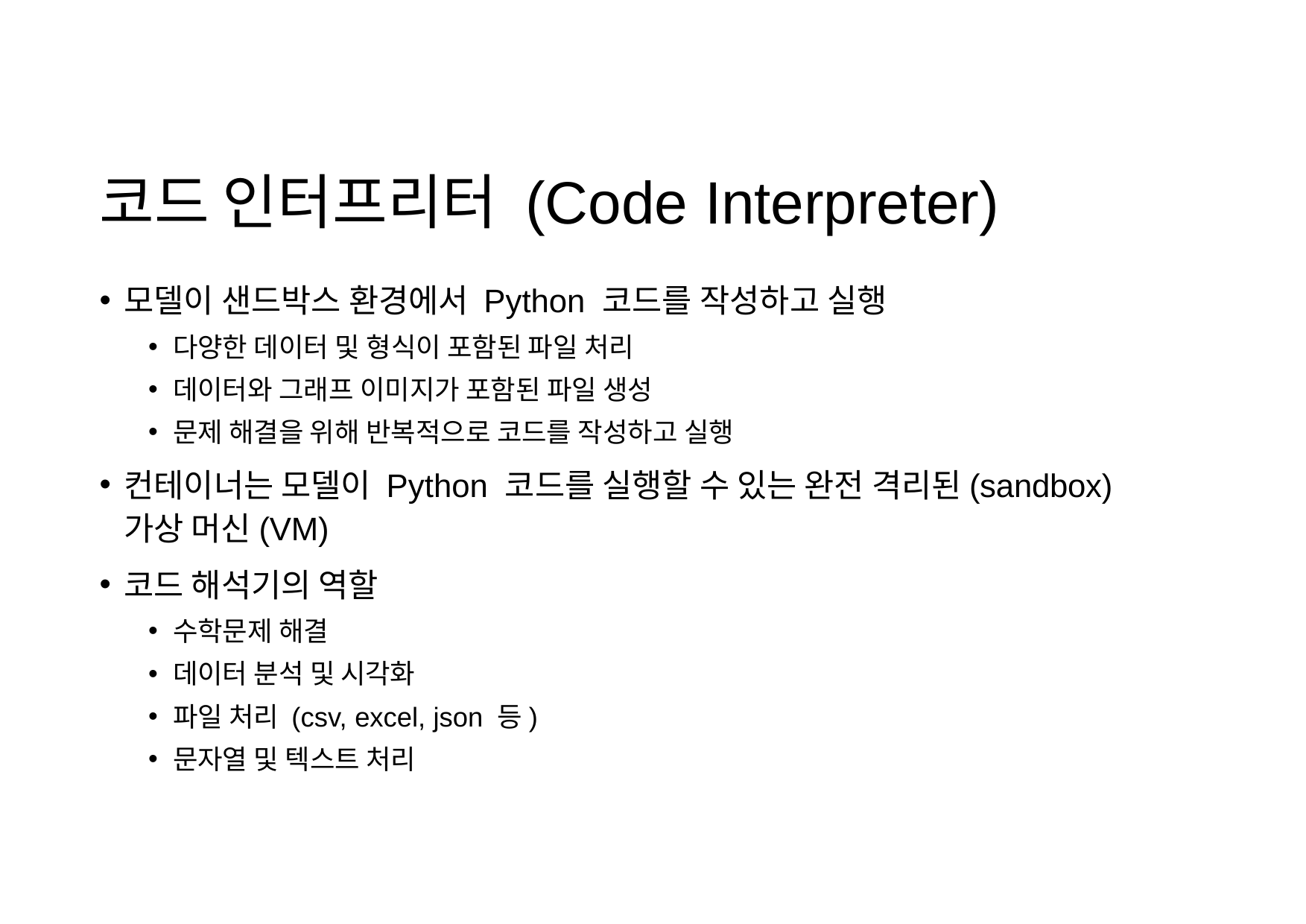

# 코드 인터프리터 (Code Interpreter)
모델이 샌드박스 환경에서 Python 코드를 작성하고 실행
다양한 데이터 및 형식이 포함된 파일 처리
데이터와 그래프 이미지가 포함된 파일 생성
문제 해결을 위해 반복적으로 코드를 작성하고 실행
컨테이너는 모델이 Python 코드를 실행할 수 있는 완전 격리된(sandbox) 가상 머신(VM)
코드 해석기의 역할
수학문제 해결
데이터 분석 및 시각화
파일 처리 (csv, excel, json 등)
문자열 및 텍스트 처리